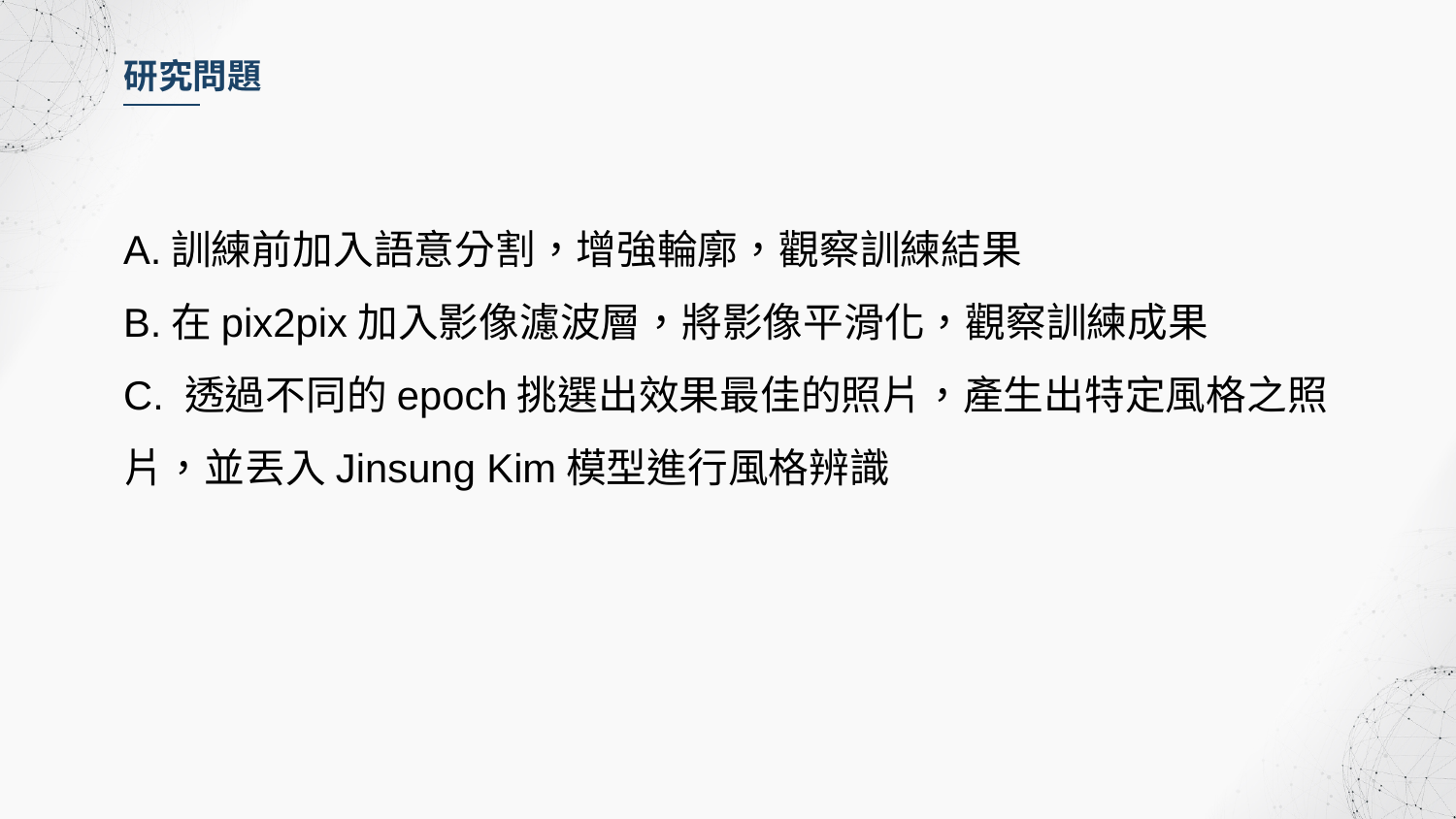

研究問題
A.訓練前加入語意分割，增強輪廓，觀察訓練結果
B.在pix2pix加入影像濾波層，將影像平滑化，觀察訓練成果
C. 透過不同的epoch挑選出效果最佳的照片，產生出特定風格之照片，並丟入Jinsung Kim模型進行風格辨識